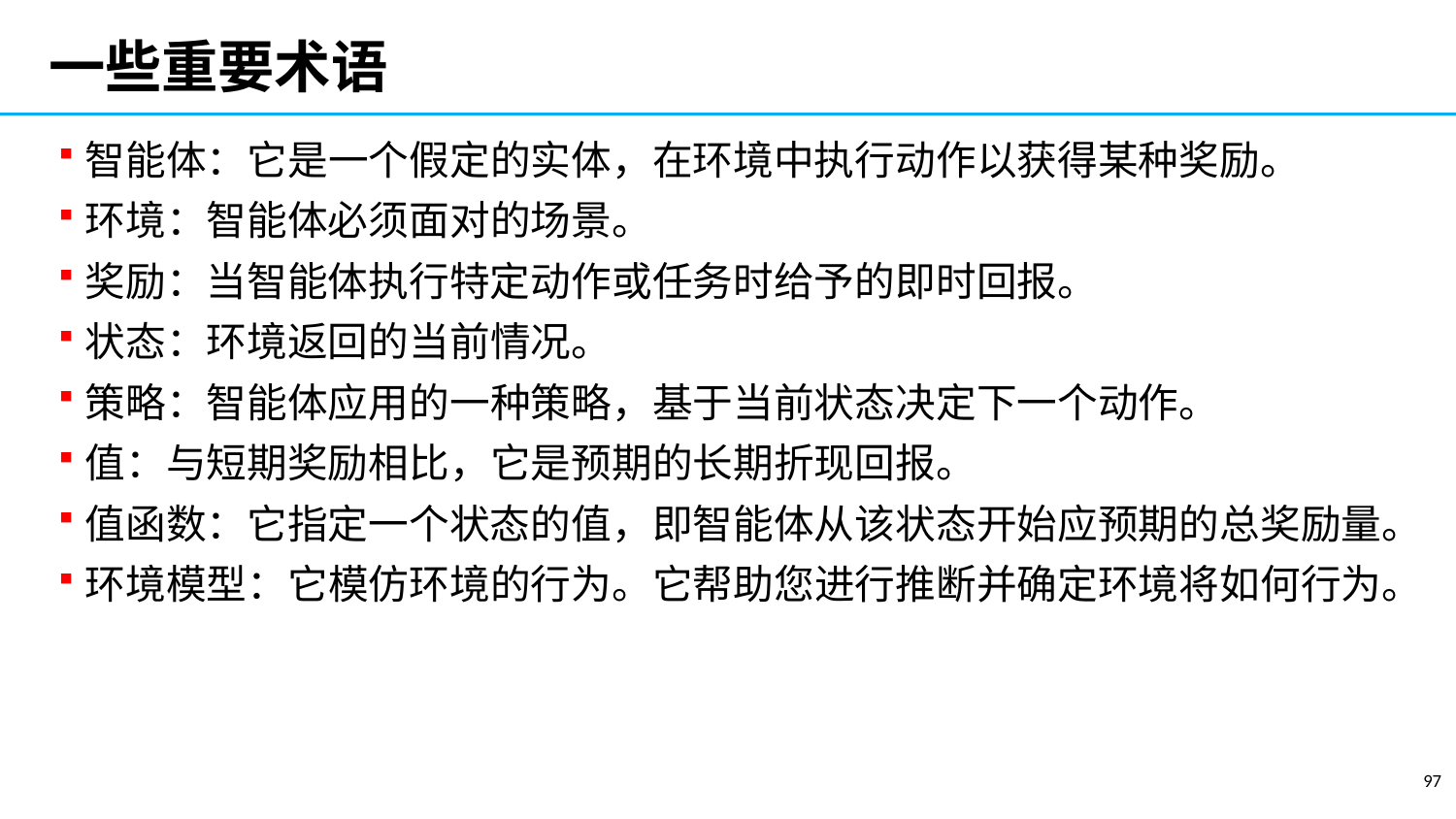

# 一些重要术语

智能体：它是一个假定的实体，在环境中执行动作以获得某种奖励。
环境：智能体必须面对的场景。
奖励：当智能体执行特定动作或任务时给予的即时回报。
状态：环境返回的当前情况。
策略：智能体应用的一种策略，基于当前状态决定下一个动作。
值：与短期奖励相比，它是预期的长期折现回报。
值函数：它指定一个状态的值，即智能体从该状态开始应预期的总奖励量。
环境模型：它模仿环境的行为。它帮助您进行推断并确定环境将如何行为。

97